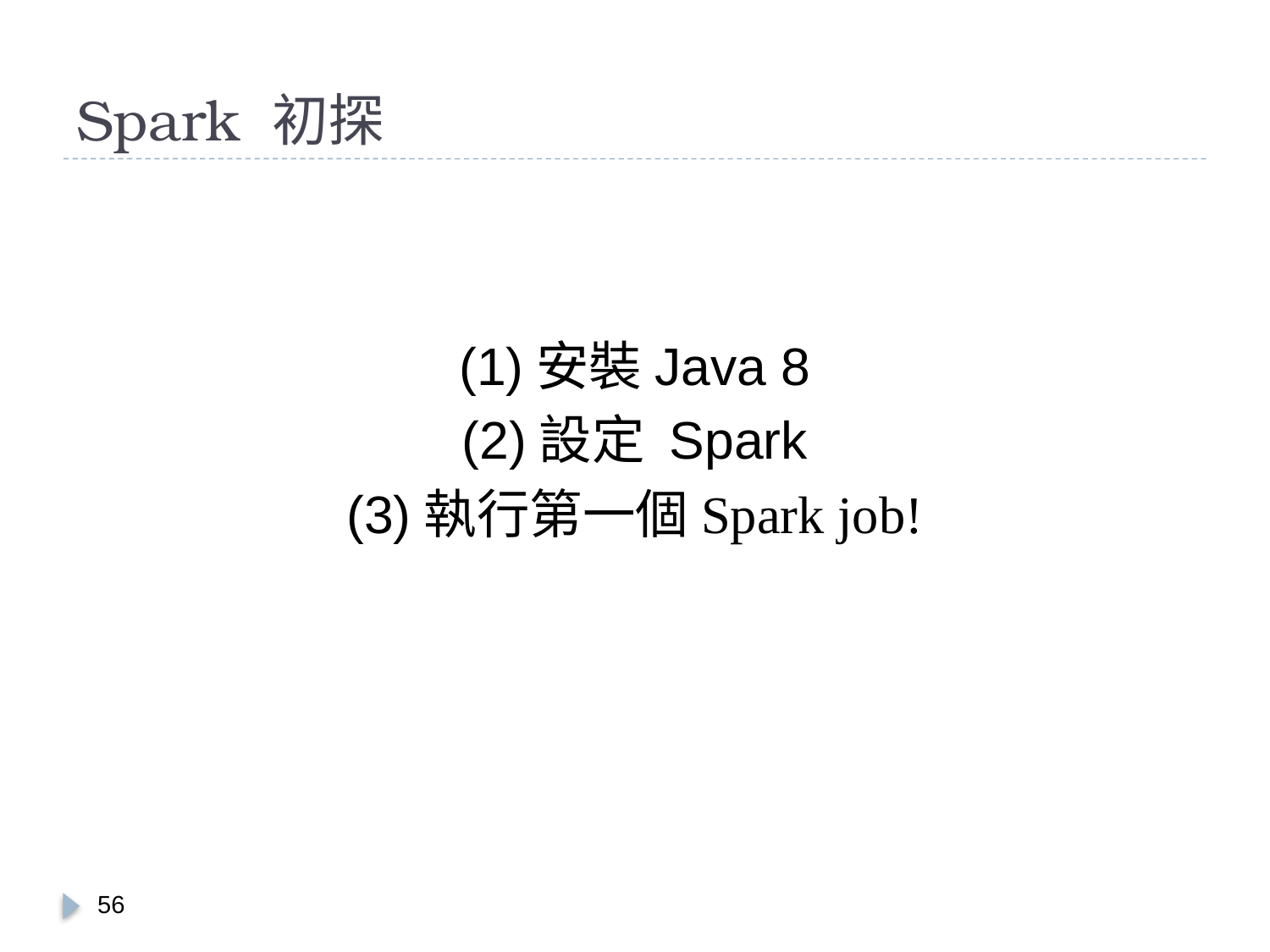

# Spark 初探
(1)安裝Java 8
(2)設定 Spark
(3)執行第一個Spark job!

56